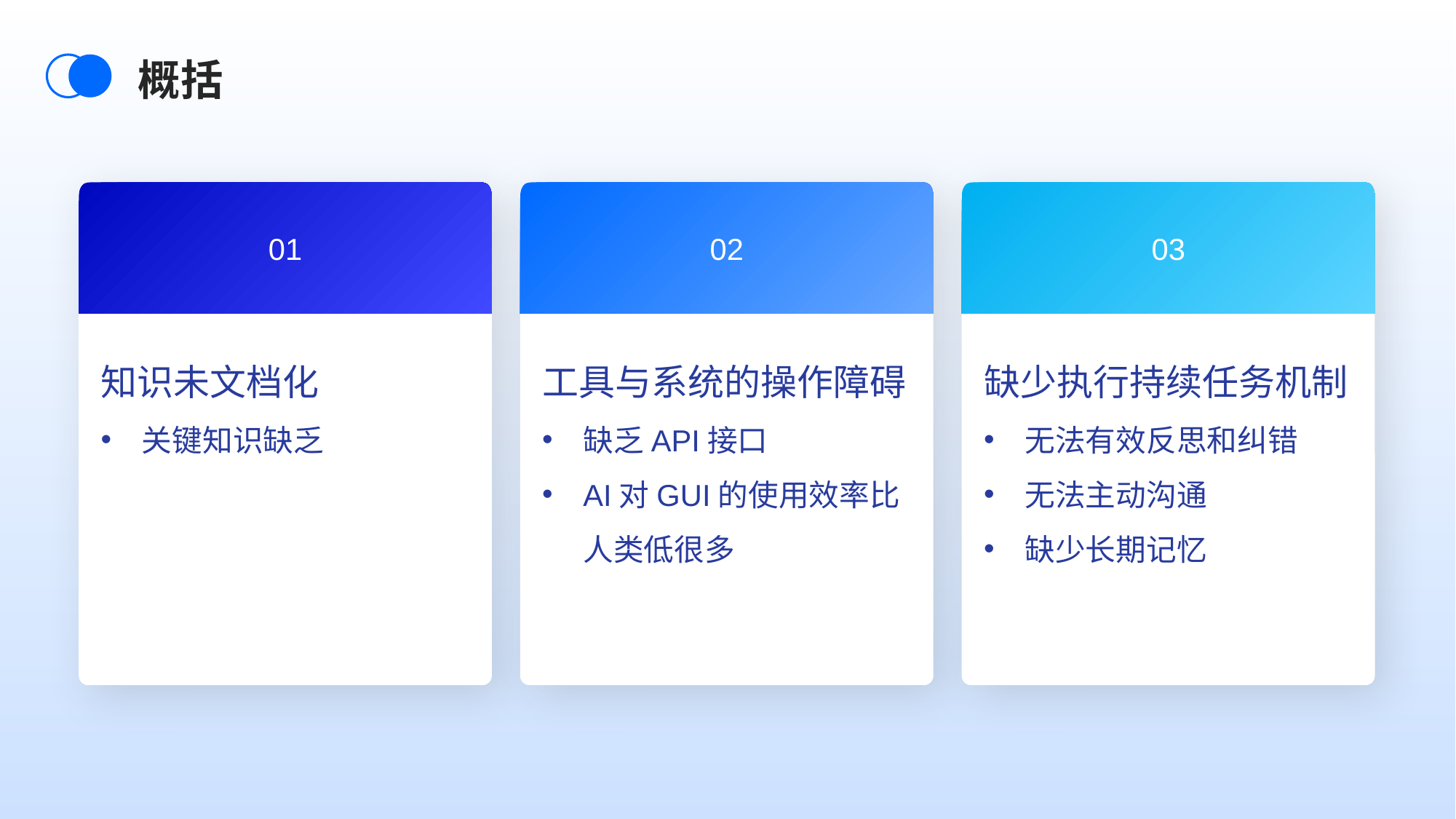

概括

01
02
03
工具与系统的操作障碍
缺乏API接口
AI对GUI的使用效率比人类低很多
缺少执行持续任务机制
无法有效反思和纠错
无法主动沟通
缺少长期记忆
知识未文档化
关键知识缺乏